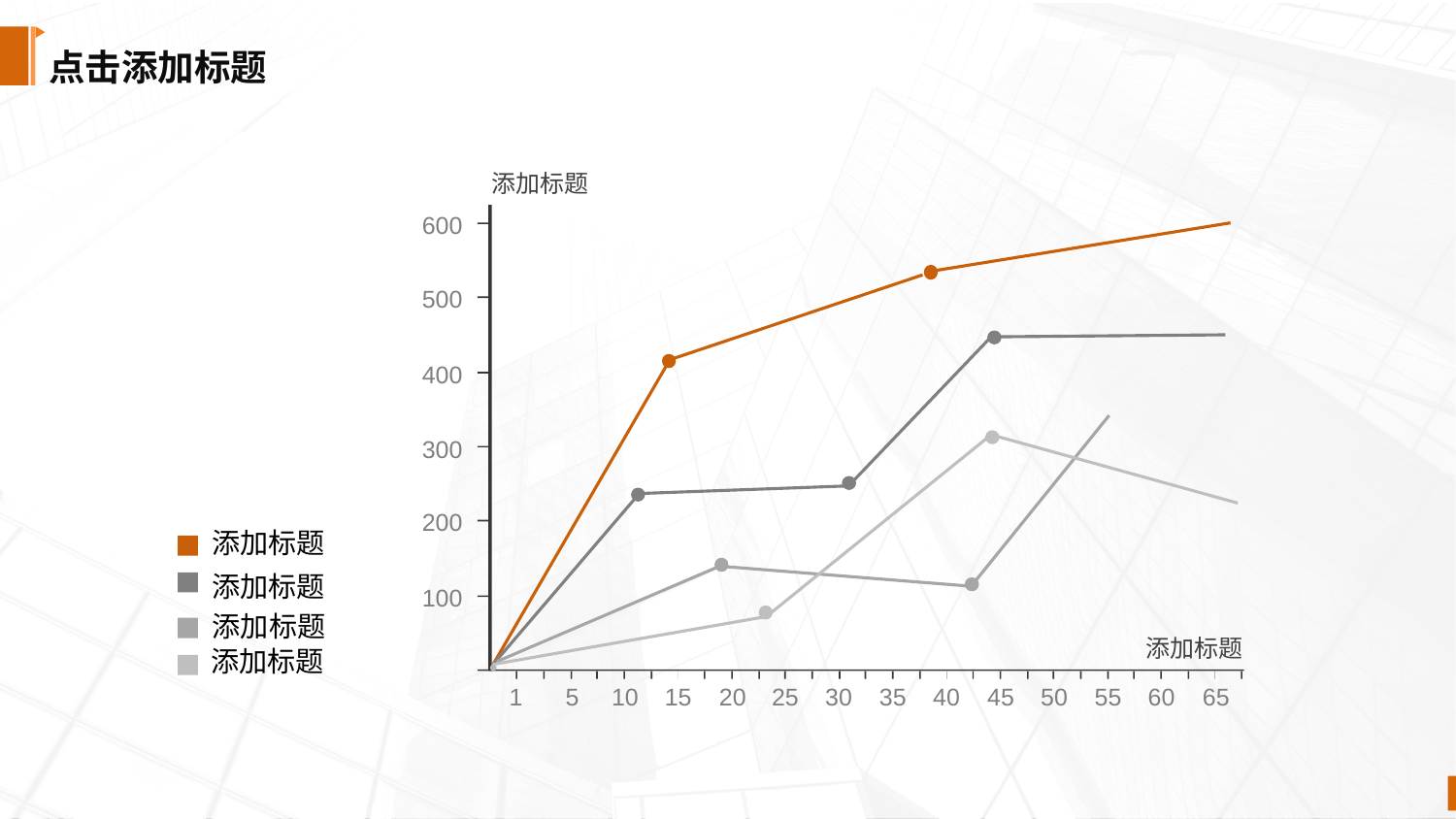

点击添加标题
添加标题
600

500

400

300

200

100

1
5
10
15
20
25
30
35
40
45
50
55
60
65

添加标题

添加标题

添加标题

添加标题

添加标题